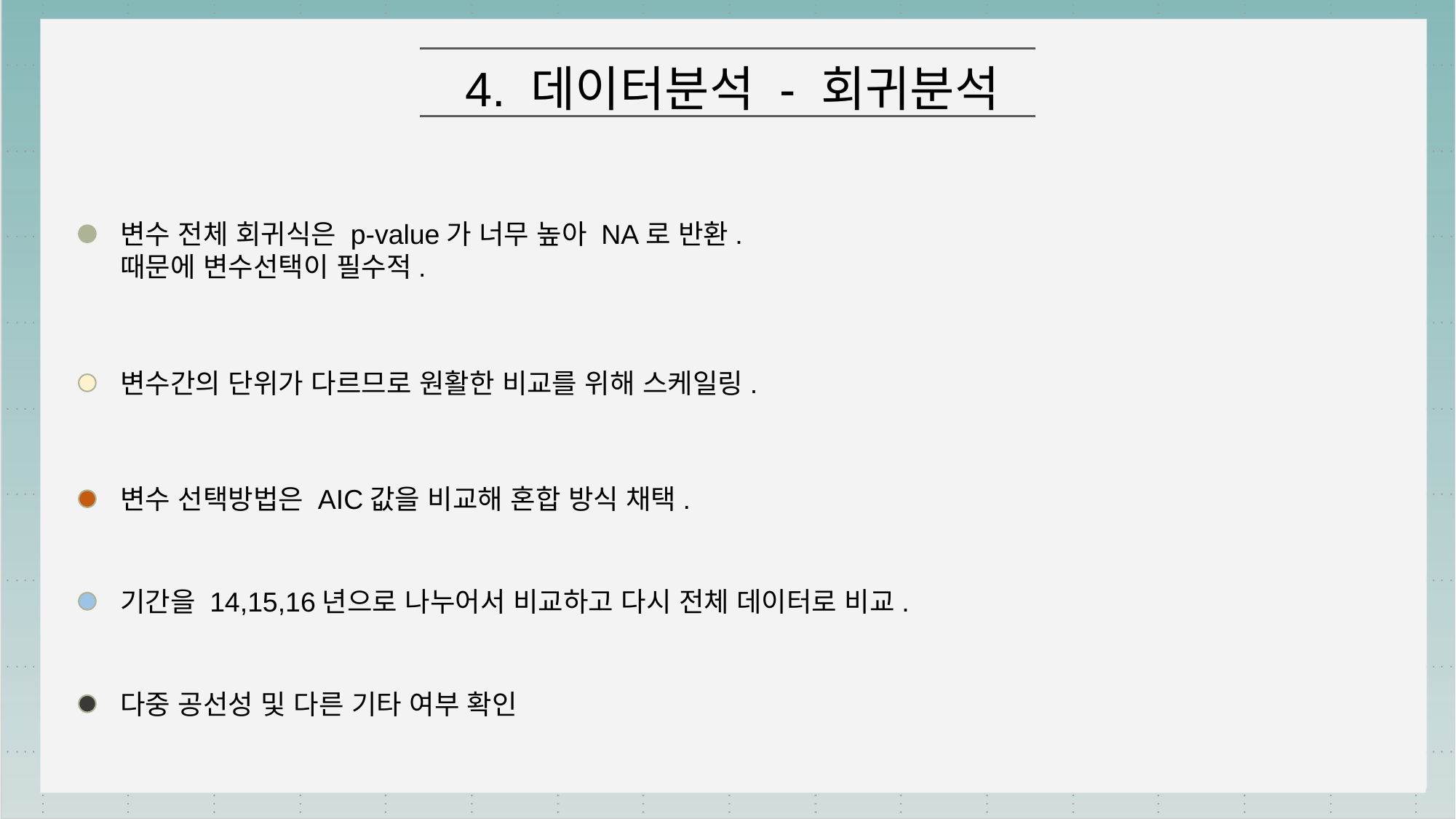

4. 데이터분석 - 회귀분석
변수 전체 회귀식은 p-value가 너무 높아 NA로 반환.
때문에 변수선택이 필수적.

변수간의 단위가 다르므로 원활한 비교를 위해 스케일링.

변수 선택방법은 AIC값을 비교해 혼합 방식 채택.

기간을 14,15,16년으로 나누어서 비교하고 다시 전체 데이터로 비교.

다중 공선성 및 다른 기타 여부 확인